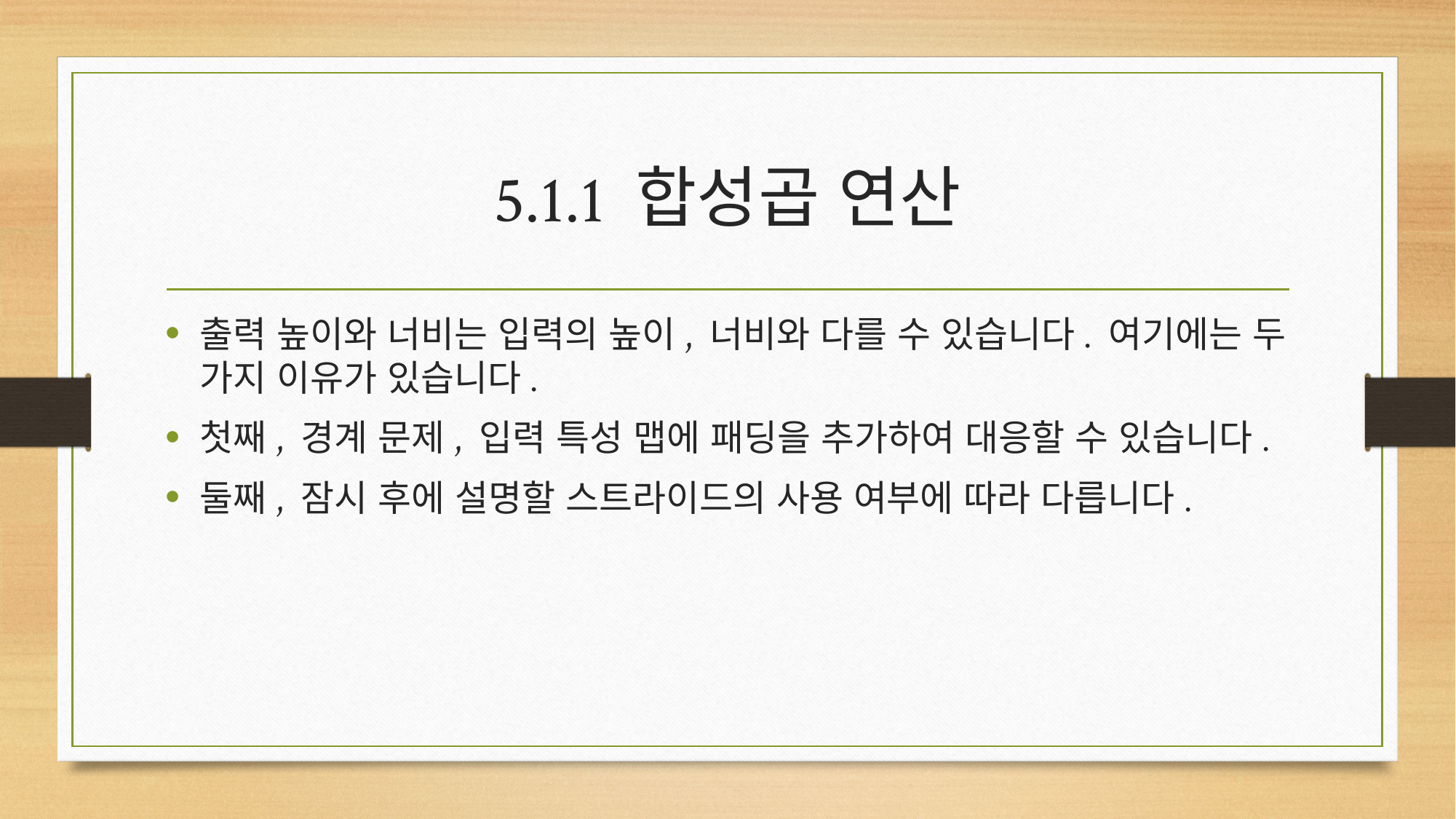

# 5.1.1 합성곱 연산
출력 높이와 너비는 입력의 높이, 너비와 다를 수 있습니다. 여기에는 두 가지 이유가 있습니다.
첫째, 경계 문제, 입력 특성 맵에 패딩을 추가하여 대응할 수 있습니다.
둘째, 잠시 후에 설명할 스트라이드의 사용 여부에 따라 다릅니다.